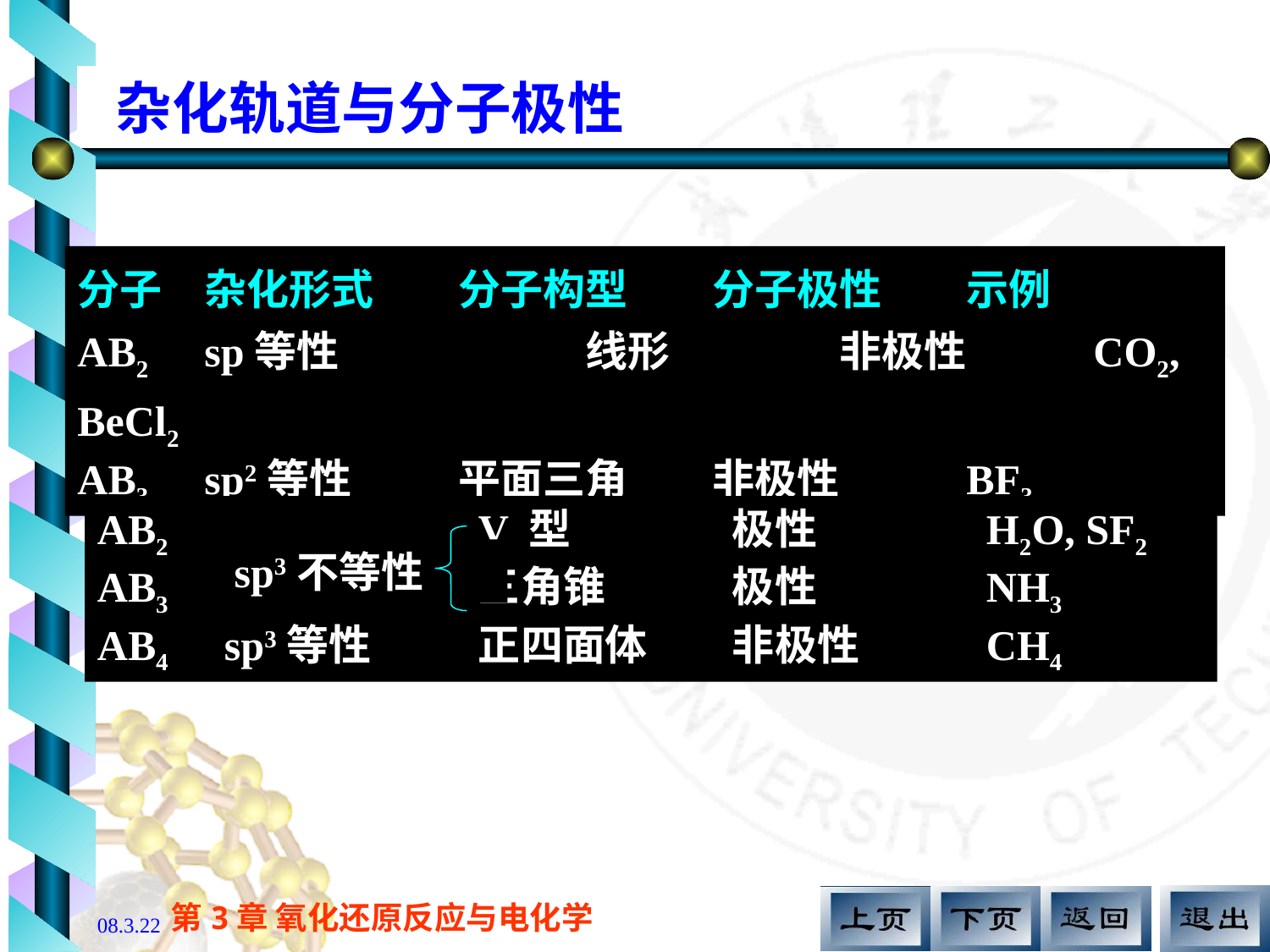

杂化轨道与分子极性
分子	杂化形式	分子构型	分子极性	示例
AB2	sp等性		线形		非极性	CO2, BeCl2
AB3	sp2等性	平面三角	非极性	BF3
AB2			V 型		极性		H2O, SF2
AB3			三角锥	极性		NH3
AB4	sp3等性   	正四面体 	非极性	CH4

sp3不等性